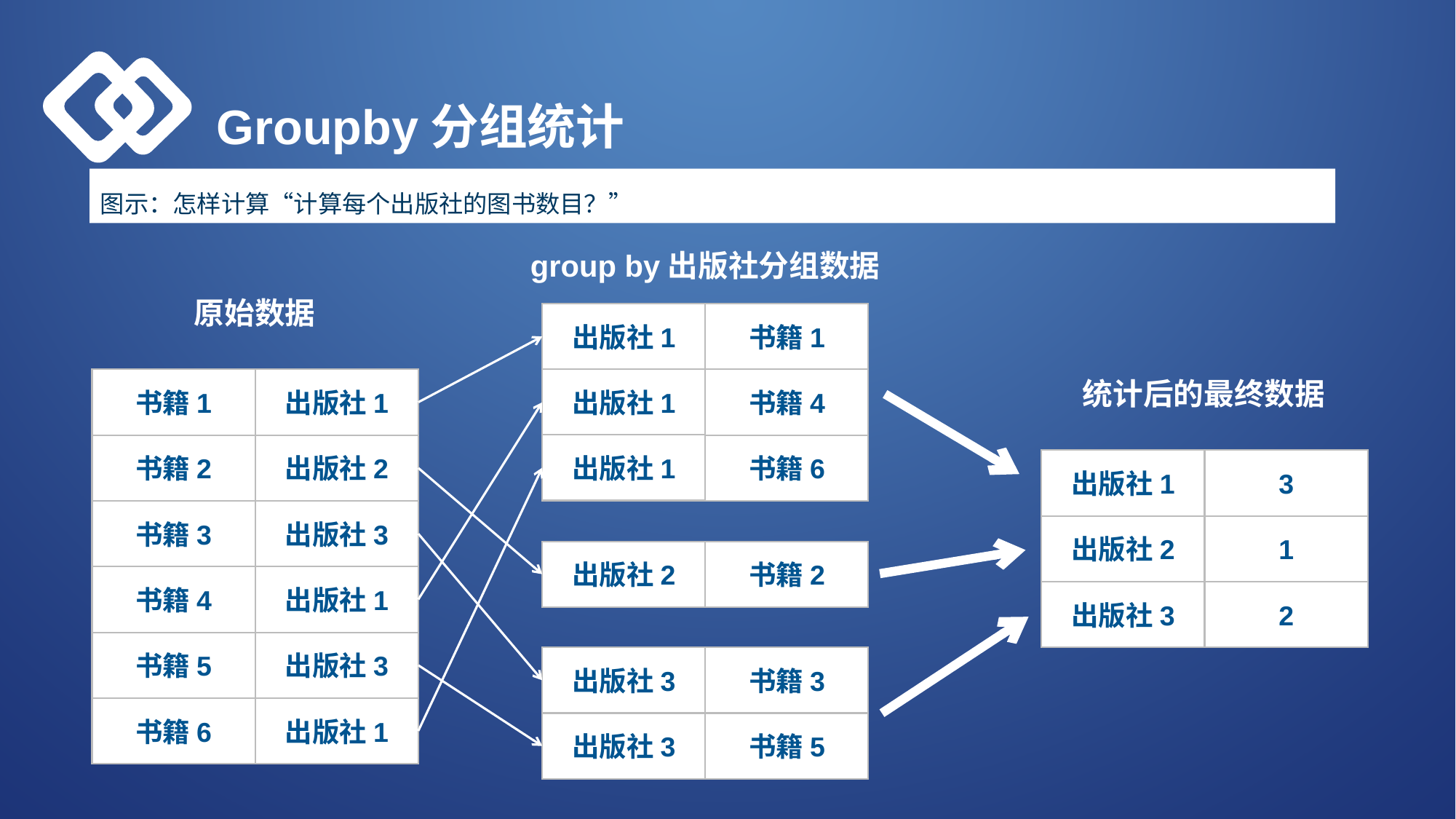

Groupby分组统计

图示：怎样计算“计算每个出版社的图书数目？”
group by出版社分组数据
原始数据
出版社1
书籍1
书籍1
出版社1
出版社1
书籍4
统计后的最终数据
出版社1
书籍2
出版社2
书籍6
出版社1
3
书籍3
出版社3
出版社2
1
出版社2
书籍2
书籍4
出版社1
出版社3
2
书籍5
出版社3
出版社3
书籍3
书籍6
出版社1
出版社3
书籍5